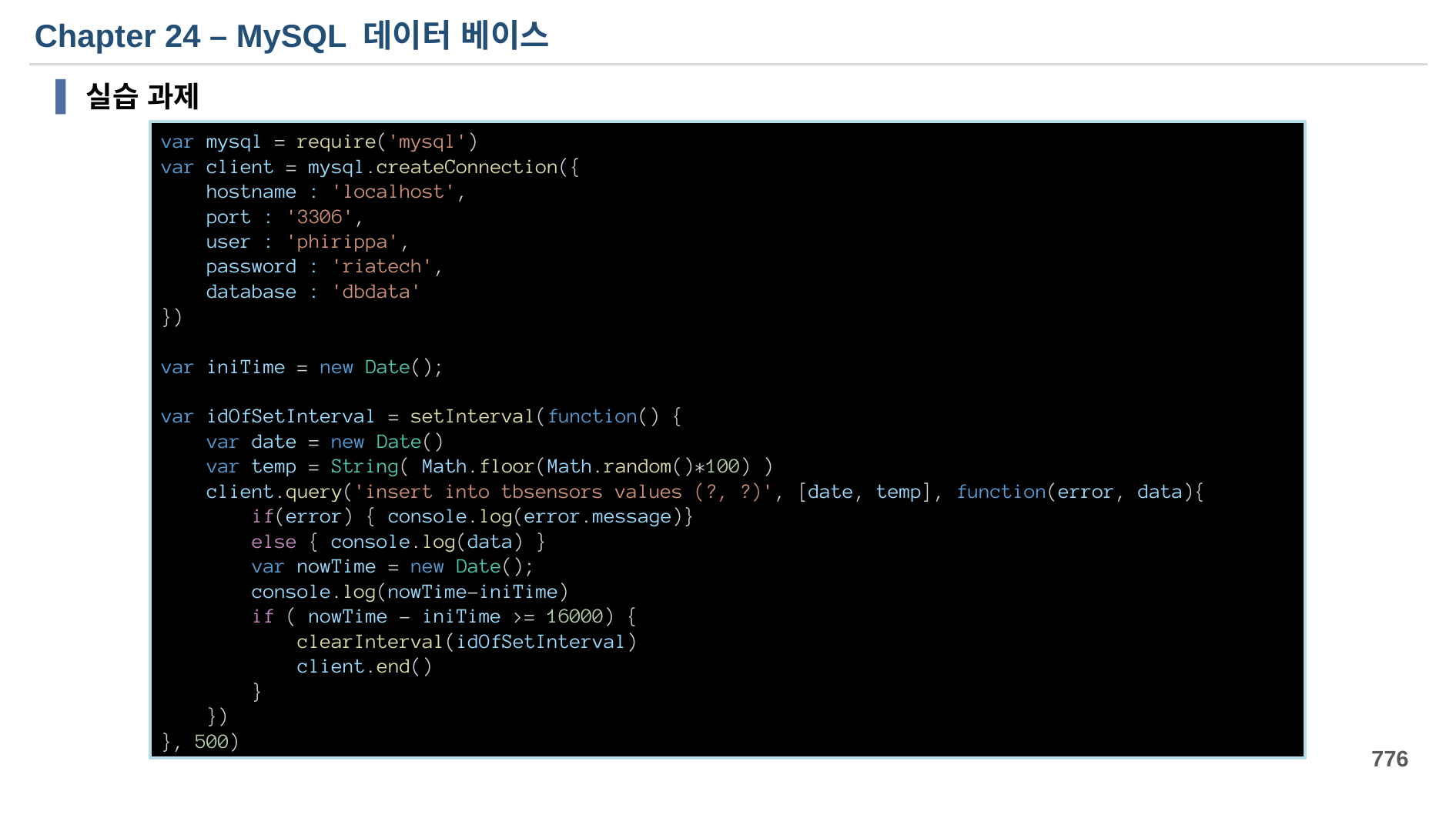

# Chapter 24 – MySQL 데이터 베이스
실습 과제

var mysql = require('mysql')
var client = mysql.createConnection({
    hostname : 'localhost',
    port : '3306',
    user : 'phirippa',
    password : 'riatech',
    database : 'dbdata'
})
var iniTime = new Date();
var idOfSetInterval = setInterval(function() {
    var date = new Date()
    var temp = String( Math.floor(Math.random()*100) )
    client.query('insert into tbsensors values (?, ?)', [date, temp], function(error, data){
        if(error) { console.log(error.message)}
        else { console.log(data) }
        var nowTime = new Date();
        console.log(nowTime-iniTime)
        if ( nowTime - iniTime >= 16000) {
            clearInterval(idOfSetInterval)
            client.end()
        }
    })
}, 500)
776